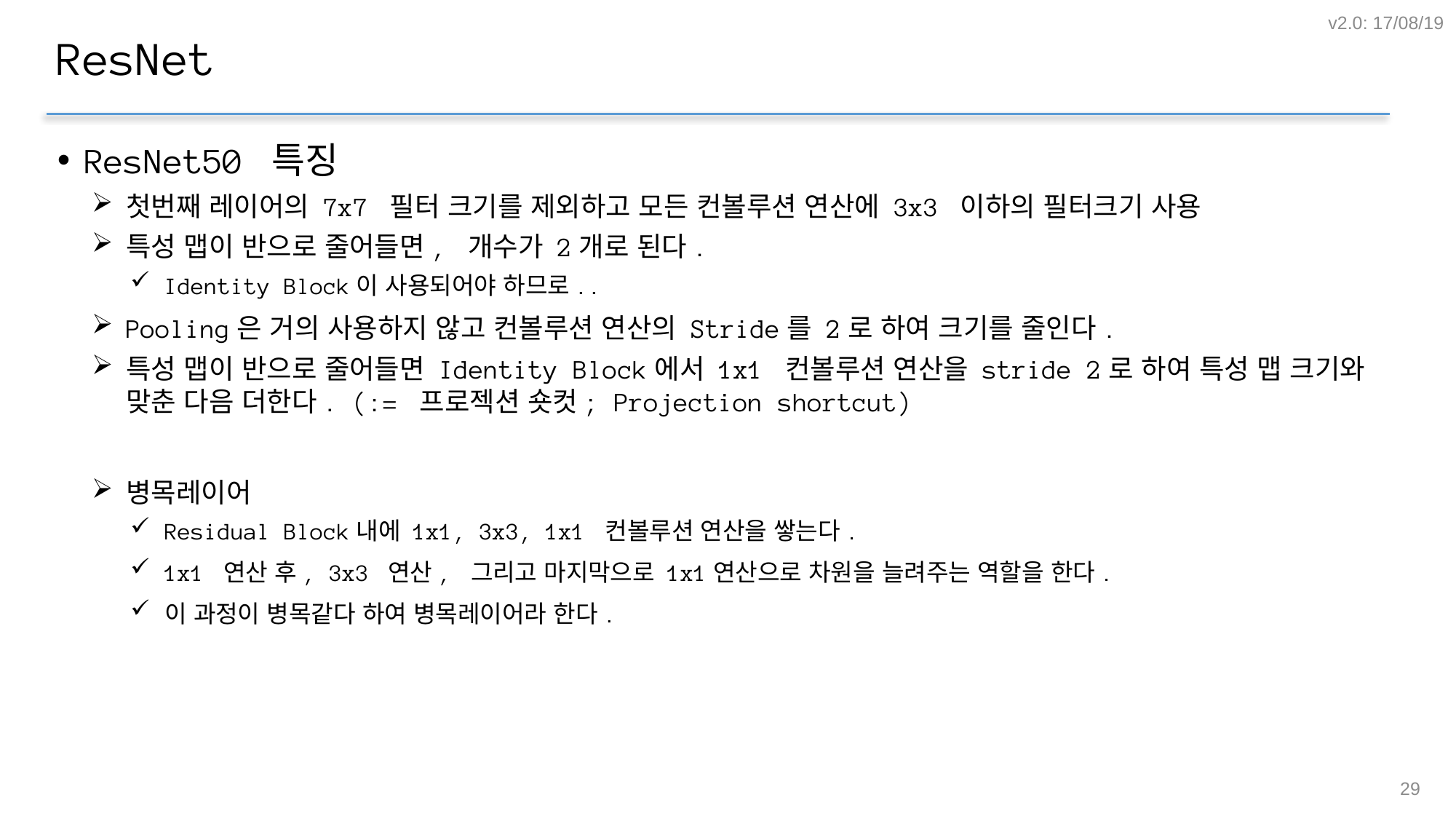

v2.0: 17/08/19
# ResNet
ResNet50 특징
첫번째 레이어의 7x7 필터 크기를 제외하고 모든 컨볼루션 연산에 3x3 이하의 필터크기 사용
특성 맵이 반으로 줄어들면, 개수가 2개로 된다.
Identity Block이 사용되어야 하므로..
Pooling은 거의 사용하지 않고 컨볼루션 연산의 Stride를 2로 하여 크기를 줄인다.
특성 맵이 반으로 줄어들면 Identity Block에서 1x1 컨볼루션 연산을 stride 2로 하여 특성 맵 크기와 맞춘 다음 더한다. (:= 프로젝션 숏컷; Projection shortcut)

병목레이어
Residual Block내에 1x1, 3x3, 1x1 컨볼루션 연산을 쌓는다.
1x1 연산 후, 3x3 연산, 그리고 마지막으로 1x1연산으로 차원을 늘려주는 역할을 한다.
이 과정이 병목같다 하여 병목레이어라 한다.
29